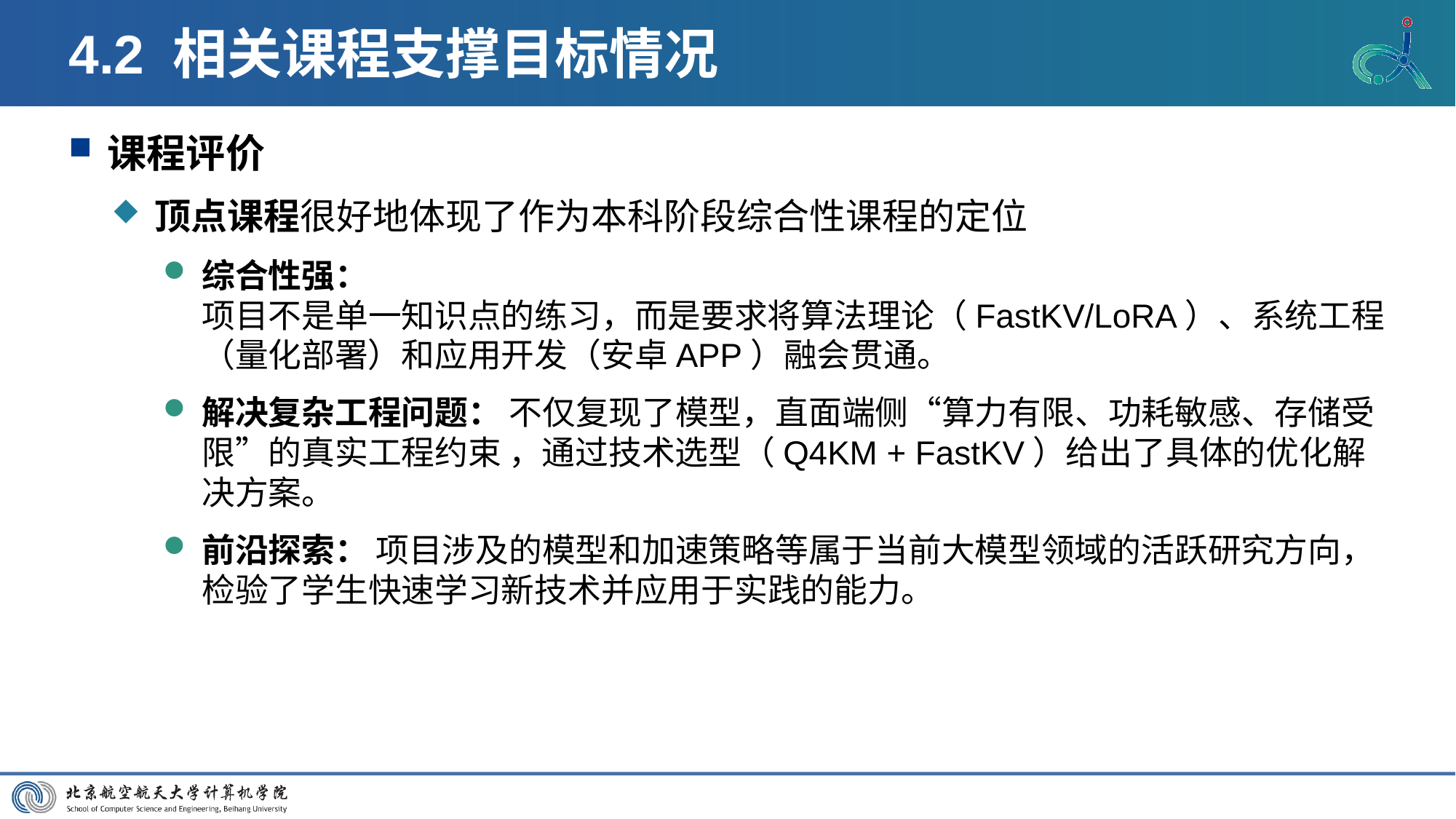

# 4.2 相关课程支撑目标情况
课程评价
顶点课程很好地体现了作为本科阶段综合性课程的定位
综合性强： 项目不是单一知识点的练习，而是要求将算法理论（FastKV/LoRA）、系统工程（量化部署）和应用开发（安卓APP）融会贯通。
解决复杂工程问题： 不仅复现了模型，直面端侧“算力有限、功耗敏感、存储受限”的真实工程约束 ，通过技术选型（Q4KM + FastKV）给出了具体的优化解决方案。
前沿探索： 项目涉及的模型和加速策略等属于当前大模型领域的活跃研究方向，检验了学生快速学习新技术并应用于实践的能力。
28